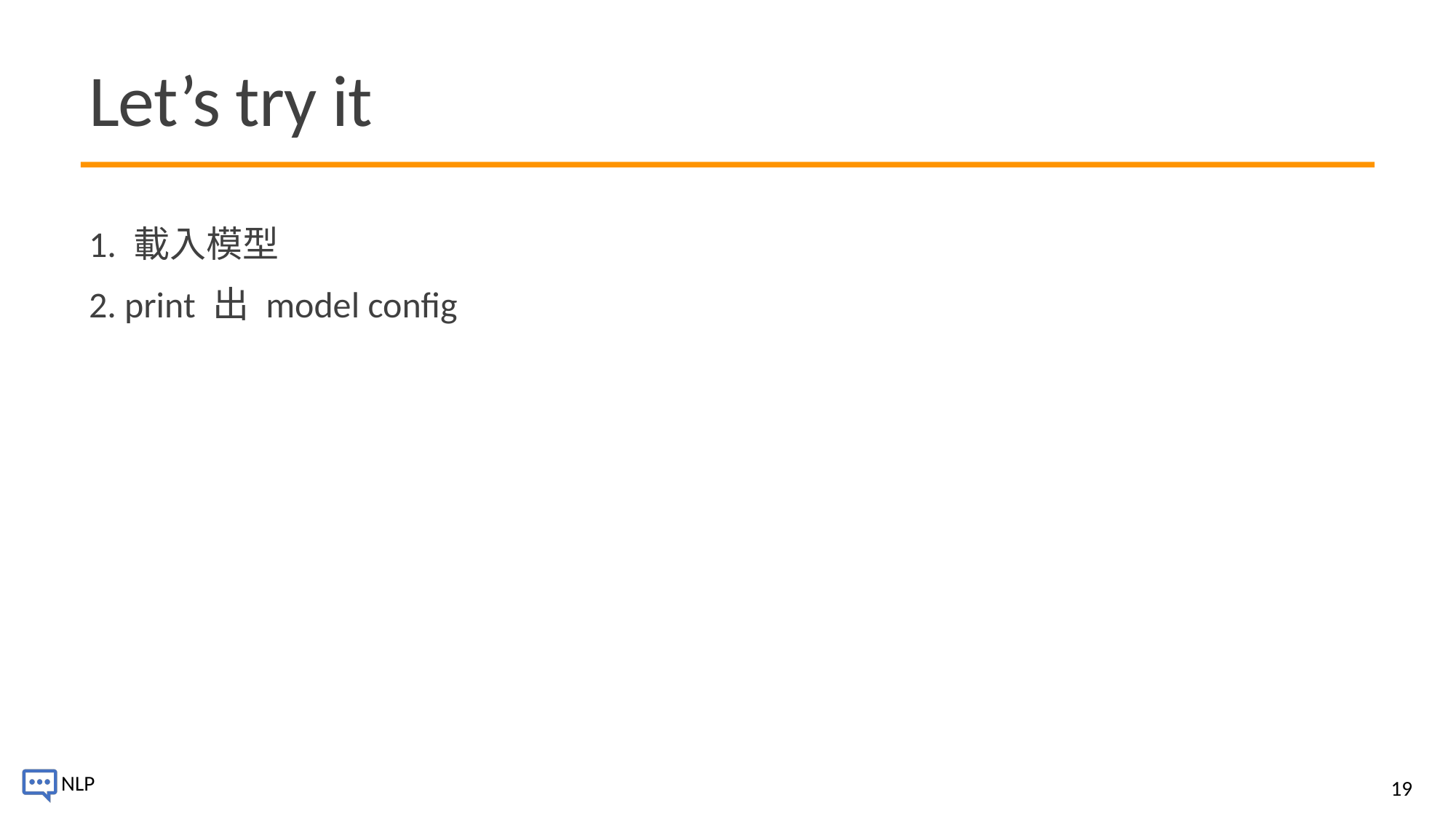

# Let’s try it
1. 載入模型
2. print 出 model config
19